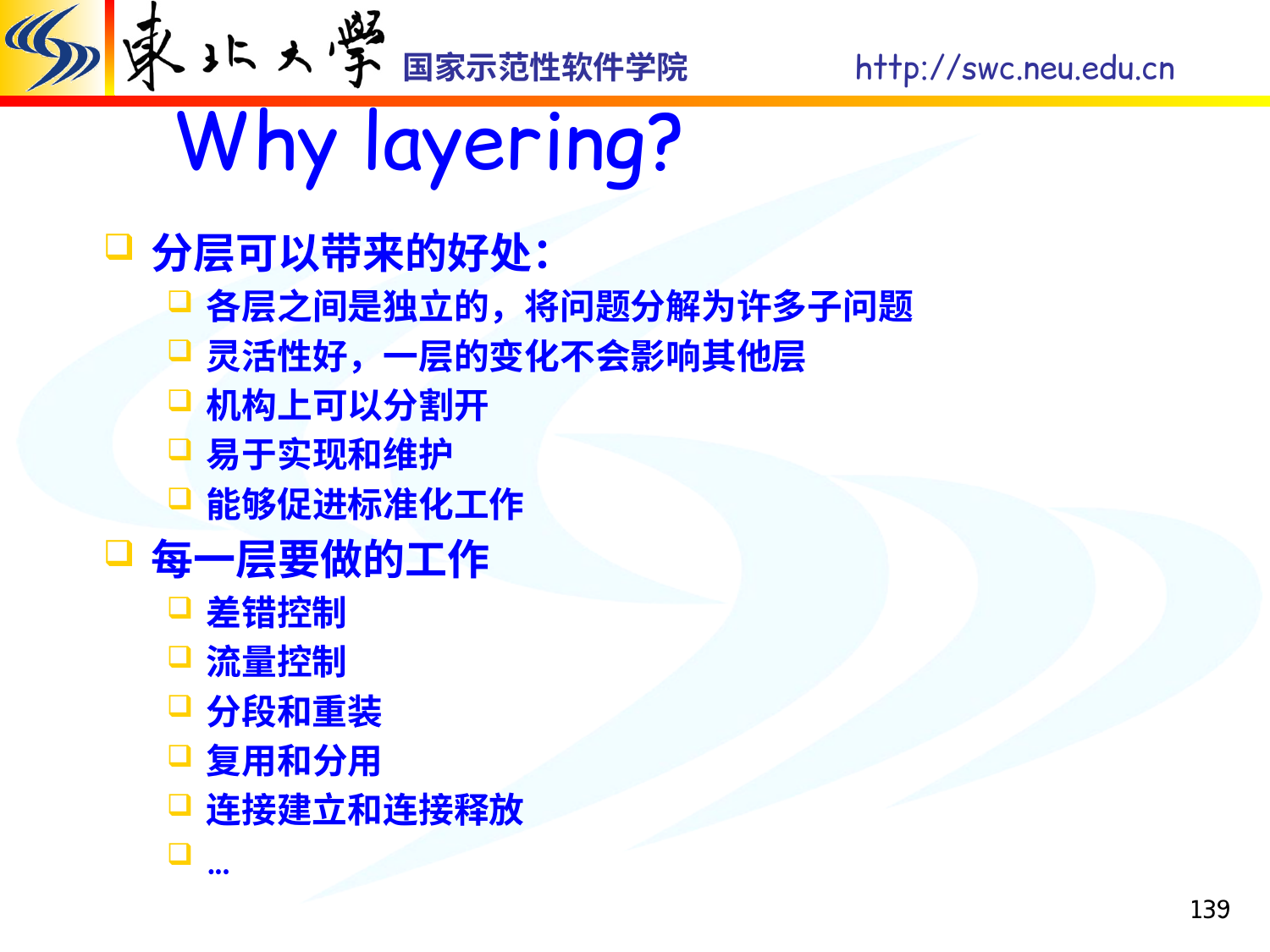

# Why layering?
分层可以带来的好处：
各层之间是独立的，将问题分解为许多子问题
灵活性好，一层的变化不会影响其他层
机构上可以分割开
易于实现和维护
能够促进标准化工作
每一层要做的工作
差错控制
流量控制
分段和重装
复用和分用
连接建立和连接释放
…
139